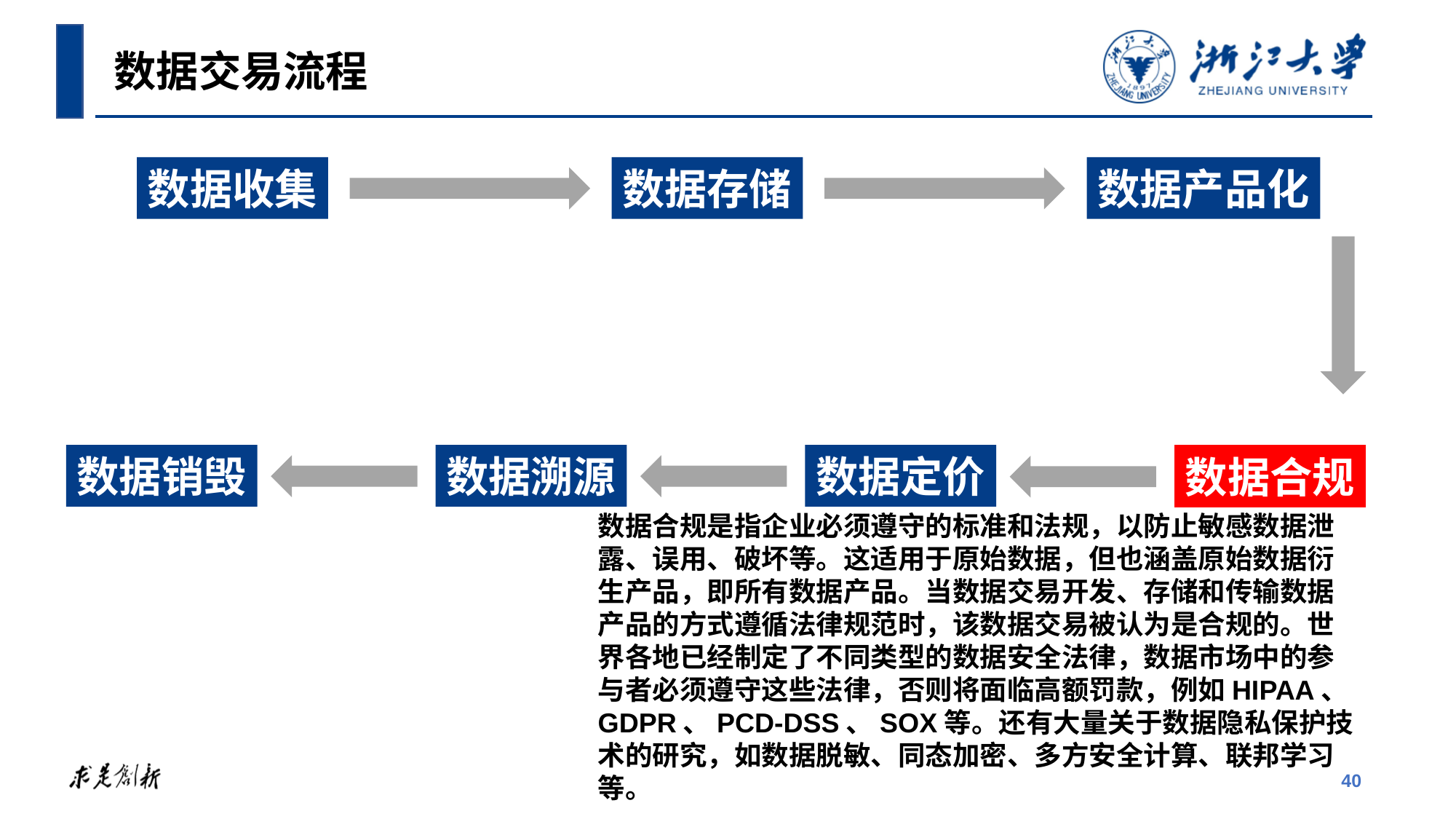

数据交易流程
数据收集
数据存储
数据产品化

数据销毁
数据溯源
数据定价
数据合规

数据合规是指企业必须遵守的标准和法规，以防止敏感数据泄露、误用、破坏等。这适用于原始数据，但也涵盖原始数据衍生产品，即所有数据产品。当数据交易开发、存储和传输数据产品的方式遵循法律规范时，该数据交易被认为是合规的。世界各地已经制定了不同类型的数据安全法律，数据市场中的参与者必须遵守这些法律，否则将面临高额罚款，例如HIPAA、GDPR、PCD-DSS、SOX等。还有大量关于数据隐私保护技术的研究，如数据脱敏、同态加密、多方安全计算、联邦学习等。
40